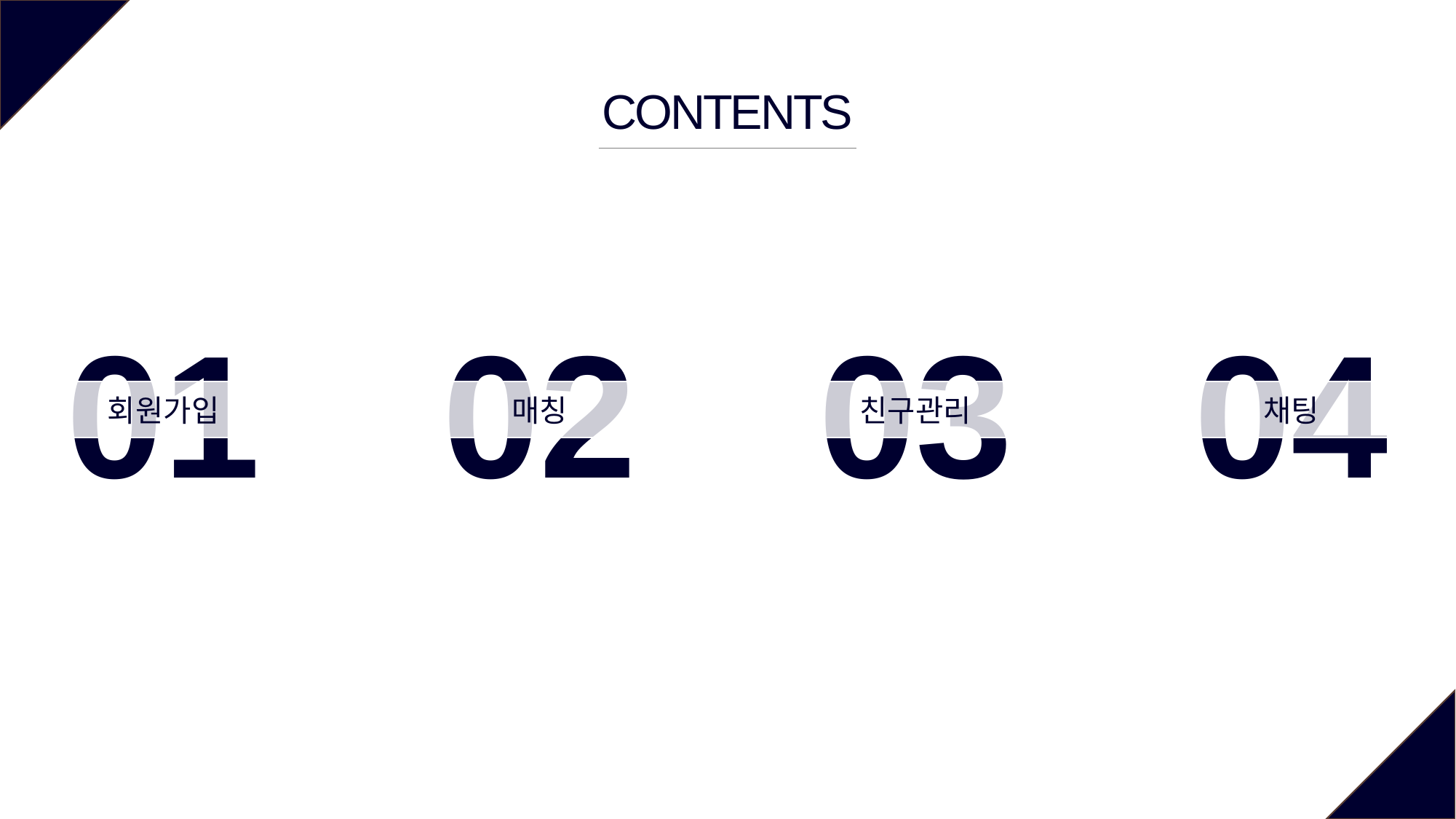

CONTENTS
01
02
03
04
회원가입
매칭
친구관리
채팅